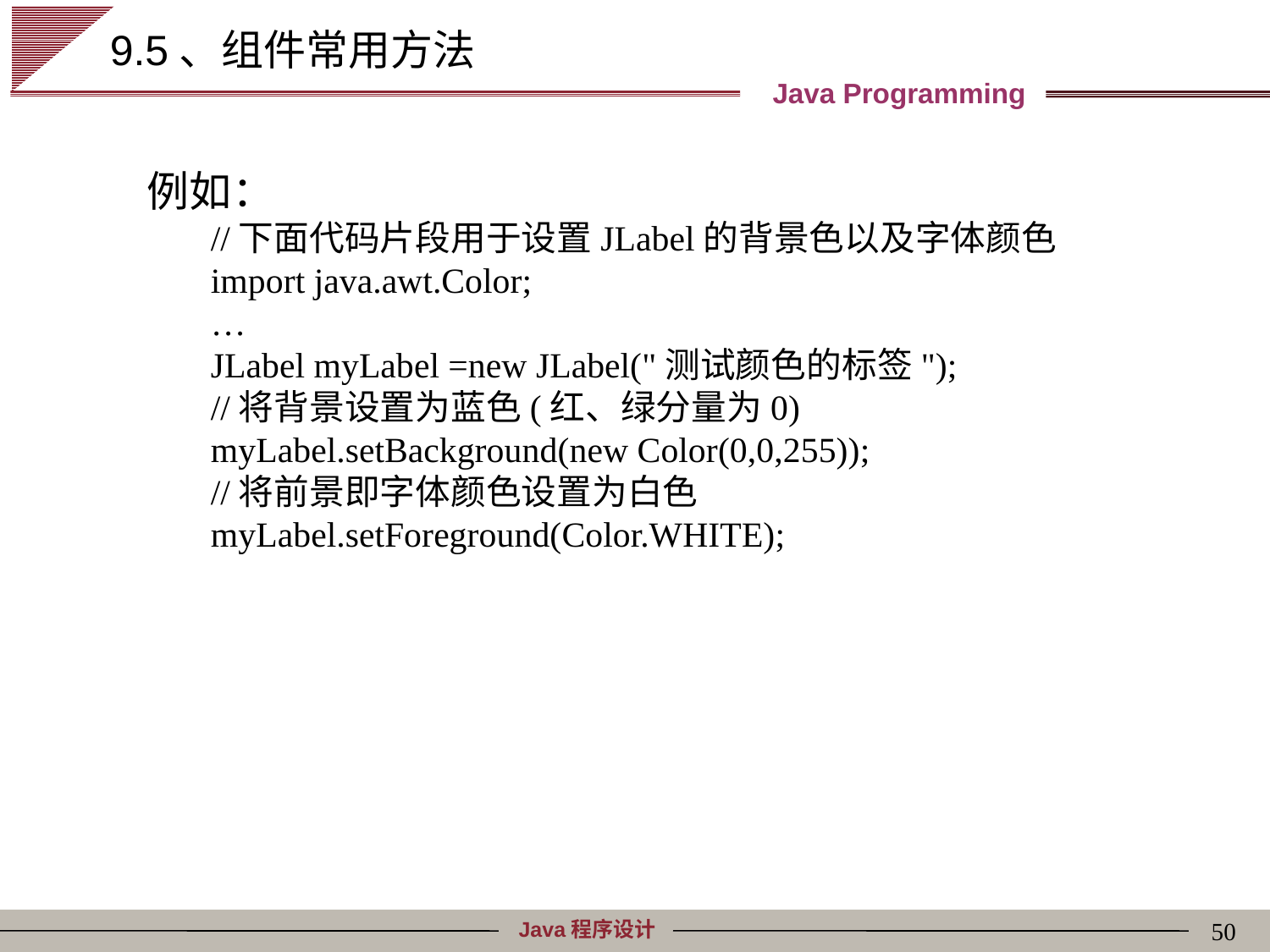

# 9.5、组件常用方法
例如：
//下面代码片段用于设置JLabel的背景色以及字体颜色
import java.awt.Color;
…
JLabel myLabel =new JLabel("测试颜色的标签");
//将背景设置为蓝色(红、绿分量为0)
myLabel.setBackground(new Color(0,0,255));
//将前景即字体颜色设置为白色
myLabel.setForeground(Color.WHITE);